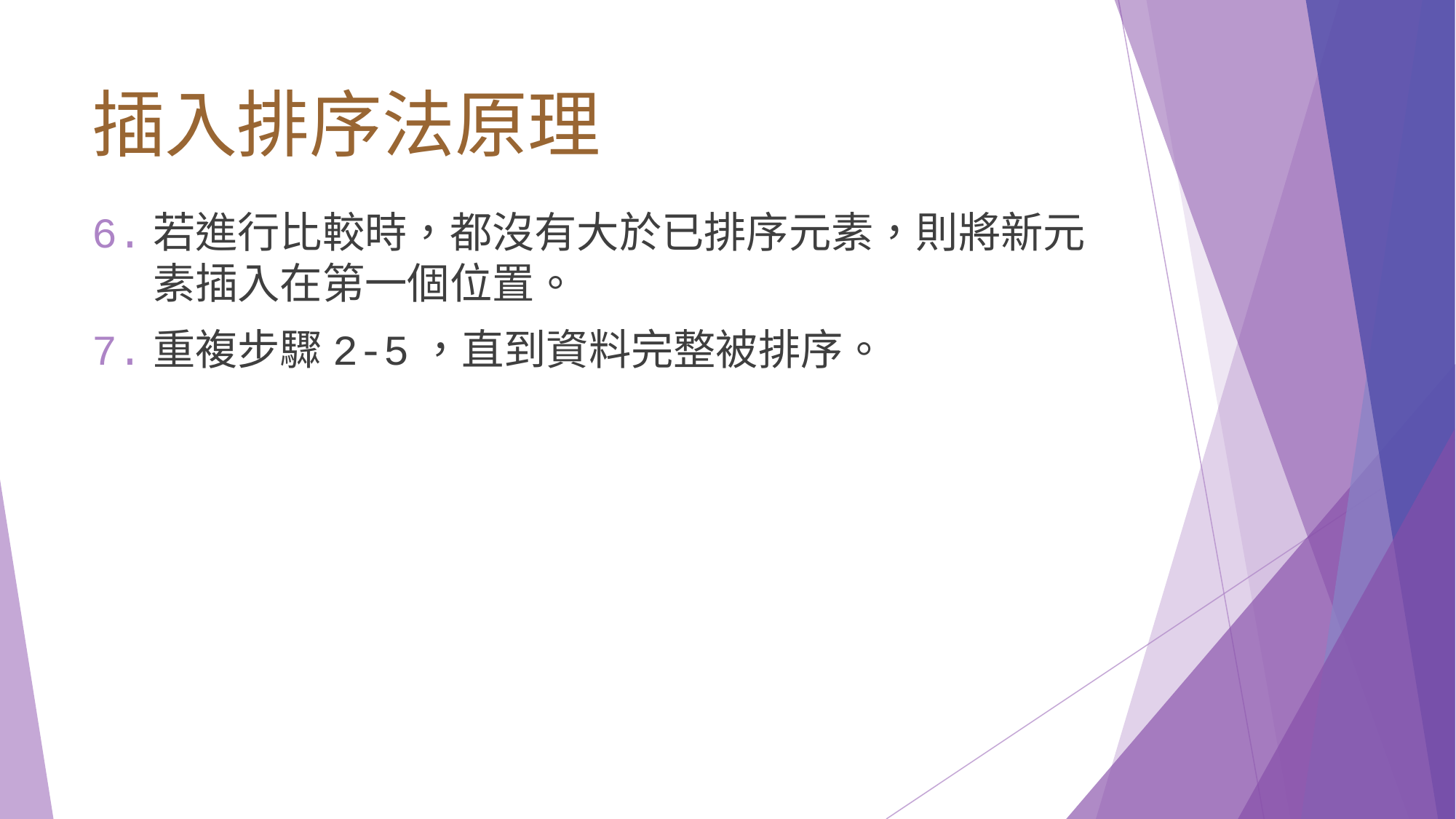

# 插入排序法原理
若進行比較時，都沒有大於已排序元素，則將新元素插入在第一個位置。
重複步驟2-5，直到資料完整被排序。